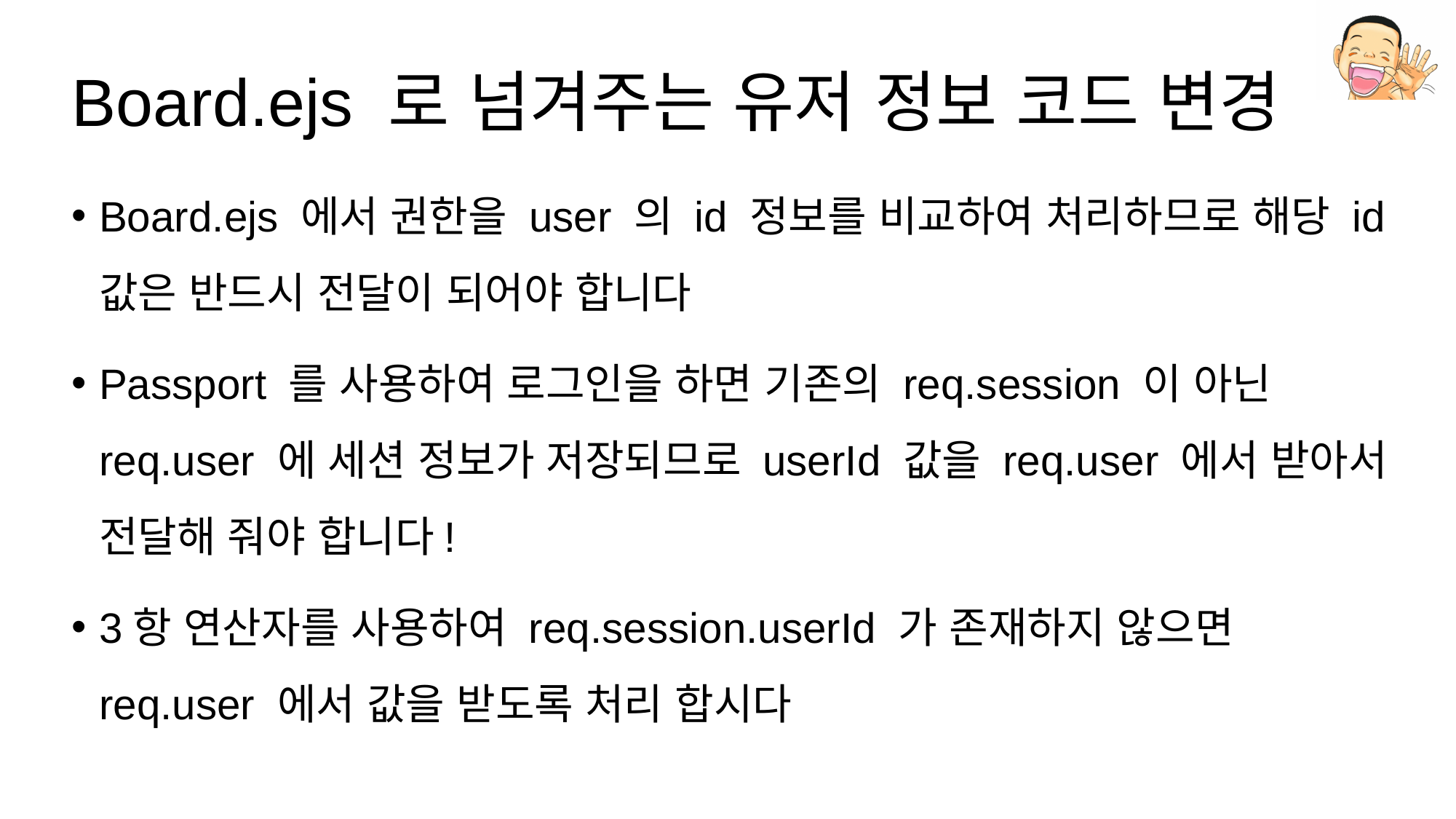

# Board.ejs 로 넘겨주는 유저 정보 코드 변경
Board.ejs 에서 권한을 user 의 id 정보를 비교하여 처리하므로 해당 id 값은 반드시 전달이 되어야 합니다
Passport 를 사용하여 로그인을 하면 기존의 req.session 이 아닌 req.user 에 세션 정보가 저장되므로 userId 값을 req.user 에서 받아서 전달해 줘야 합니다!
3항 연산자를 사용하여 req.session.userId 가 존재하지 않으면 req.user 에서 값을 받도록 처리 합시다